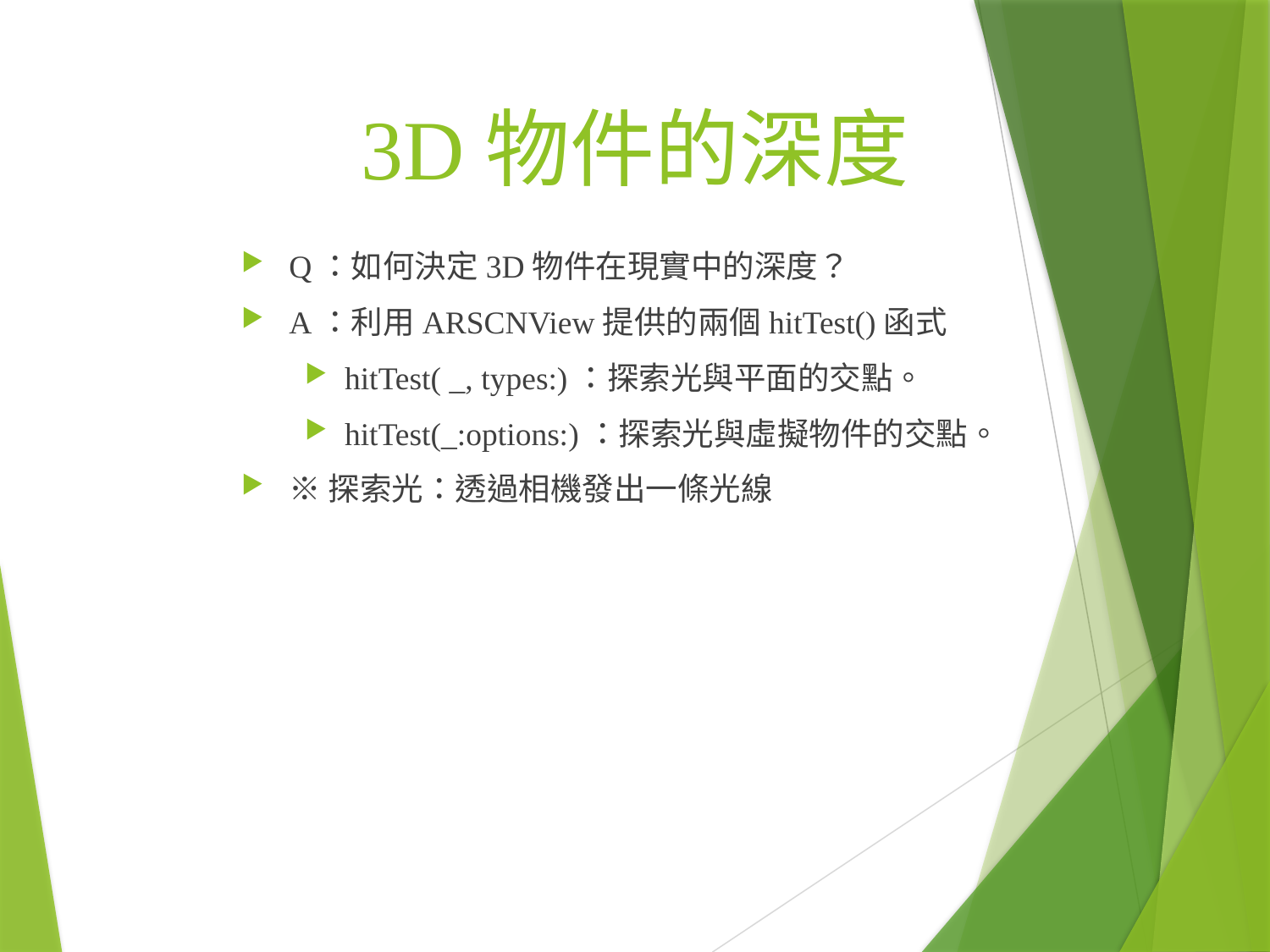

3D物件的深度
Q：如何決定3D物件在現實中的深度？
A：利用ARSCNView提供的兩個hitTest()函式
hitTest( _, types:)：探索光與平面的交點。
hitTest(_:options:)：探索光與虛擬物件的交點。
※探索光：透過相機發出一條光線